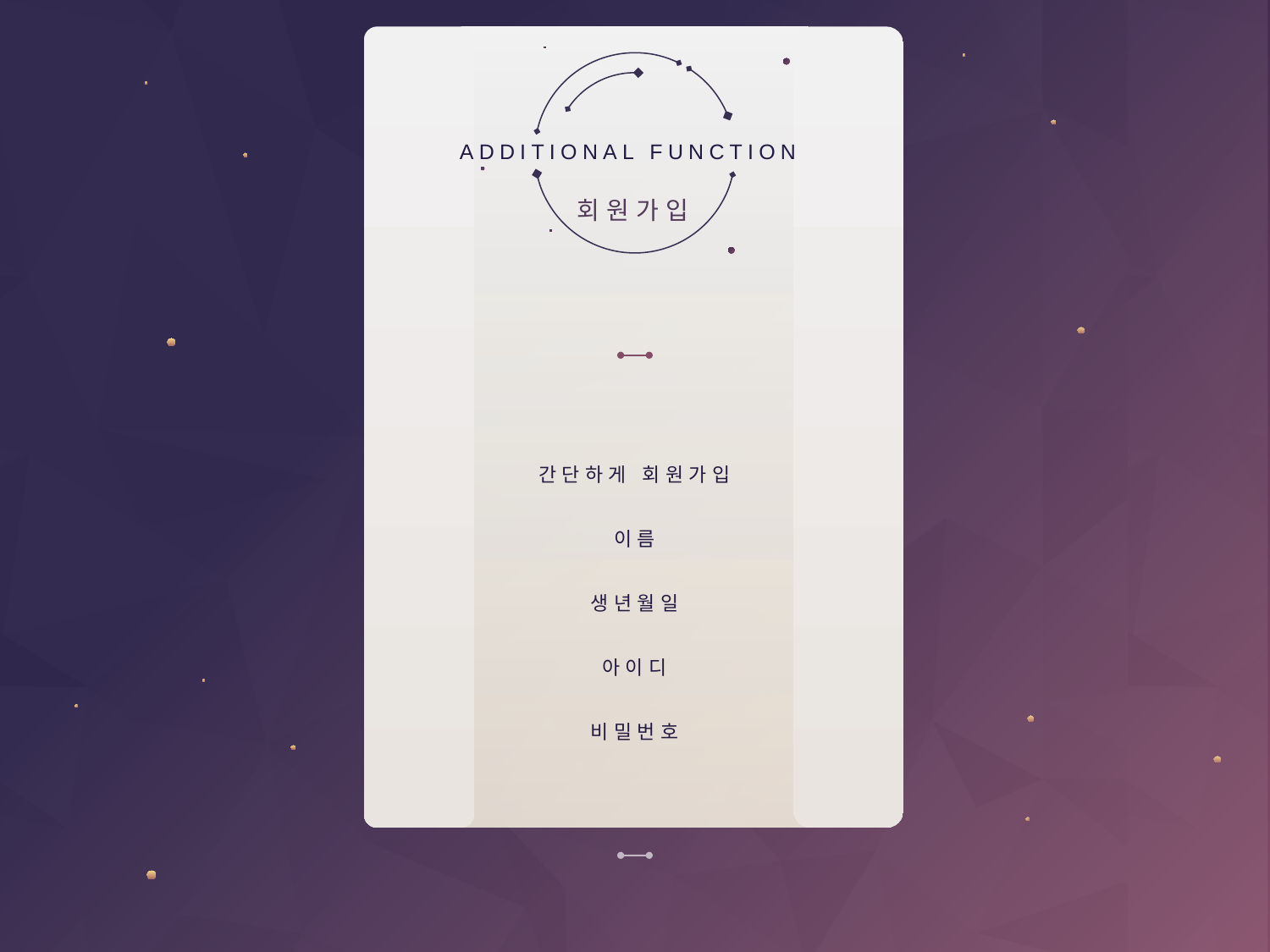

# ADDITIONAL FUNCTION
회 원 가 입
간단하게 회원가입
이름
생년월일
아이디
비밀번호
2TEAM WEB PROJECT